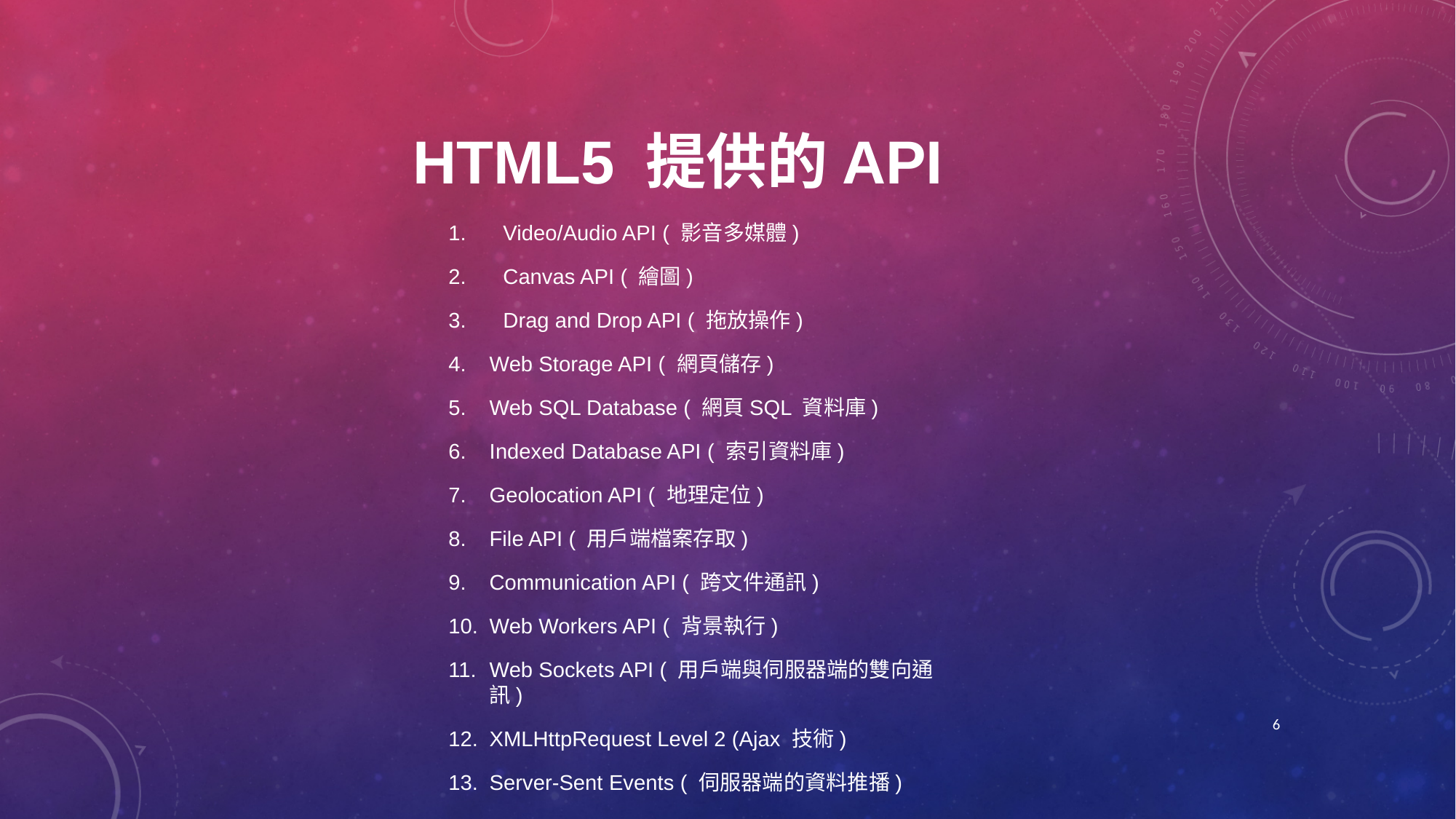

# HTML5 提供的API
Video/Audio API ( 影音多媒體)
Canvas API ( 繪圖)
Drag and Drop API ( 拖放操作)
Web Storage API ( 網頁儲存)
Web SQL Database ( 網頁SQL 資料庫)
Indexed Database API ( 索引資料庫)
Geolocation API ( 地理定位)
File API ( 用戶端檔案存取)
Communication API ( 跨文件通訊)
Web Workers API ( 背景執行)
Web Sockets API ( 用戶端與伺服器端的雙向通訊)
XMLHttpRequest Level 2 (Ajax 技術)
Server-Sent Events ( 伺服器端的資料推播)
6